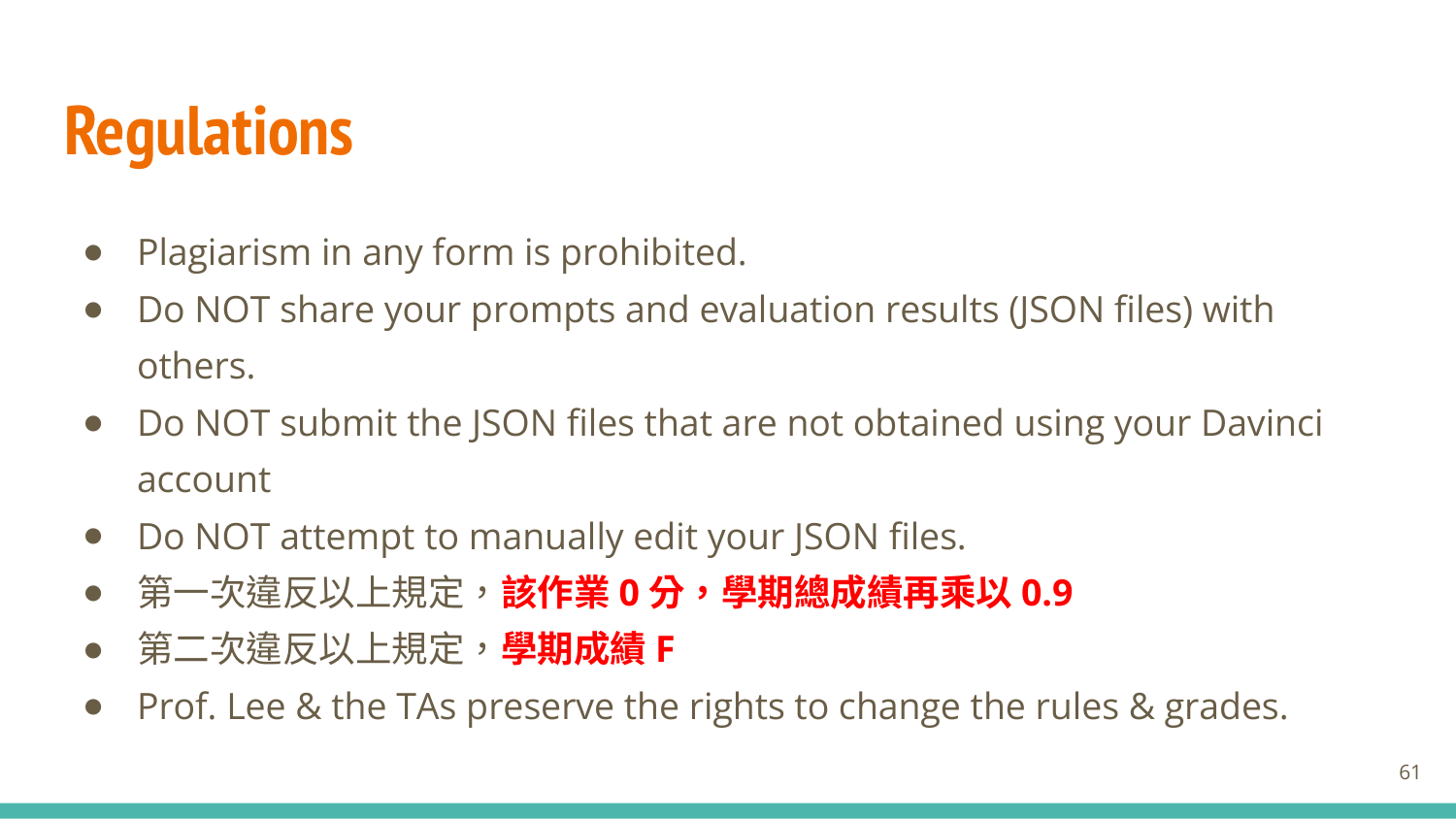

# Regulations
Plagiarism in any form is prohibited.
Do NOT share your prompts and evaluation results (JSON files) with others.
Do NOT submit the JSON files that are not obtained using your Davinci account
Do NOT attempt to manually edit your JSON files.
第一次違反以上規定，該作業0分，學期總成績再乘以0.9
第二次違反以上規定，學期成績F
Prof. Lee & the TAs preserve the rights to change the rules & grades.
61